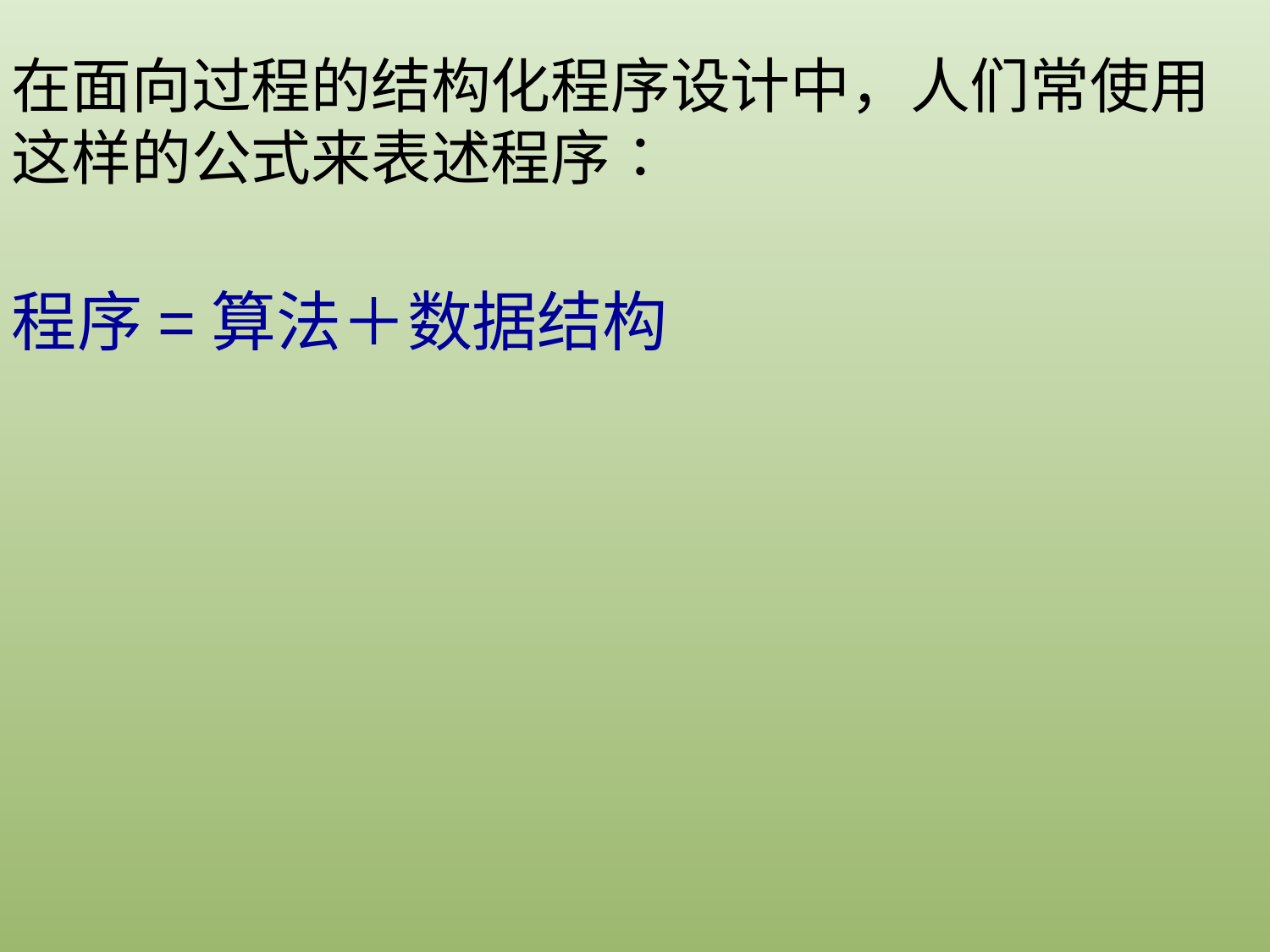

在面向过程的结构化程序设计中，人们常使用这样的公式来表述程序∶
程序=算法＋数据结构
592